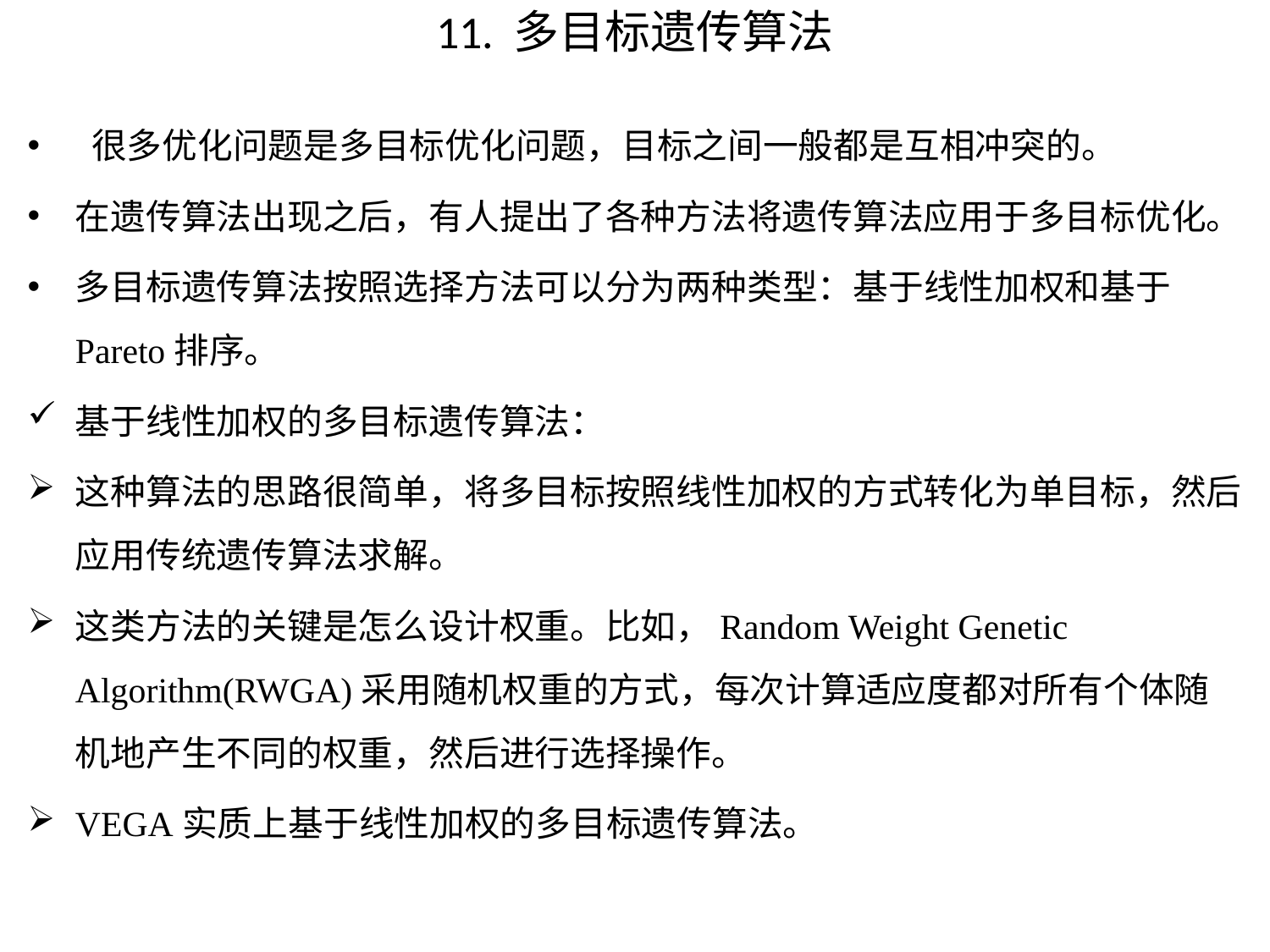

# 11. 多目标遗传算法
 很多优化问题是多目标优化问题，目标之间一般都是互相冲突的。
在遗传算法出现之后，有人提出了各种方法将遗传算法应用于多目标优化。
多目标遗传算法按照选择方法可以分为两种类型：基于线性加权和基于Pareto排序。
基于线性加权的多目标遗传算法：
这种算法的思路很简单，将多目标按照线性加权的方式转化为单目标，然后应用传统遗传算法求解。
这类方法的关键是怎么设计权重。比如，Random Weight Genetic Algorithm(RWGA)采用随机权重的方式，每次计算适应度都对所有个体随机地产生不同的权重，然后进行选择操作。
VEGA实质上基于线性加权的多目标遗传算法。